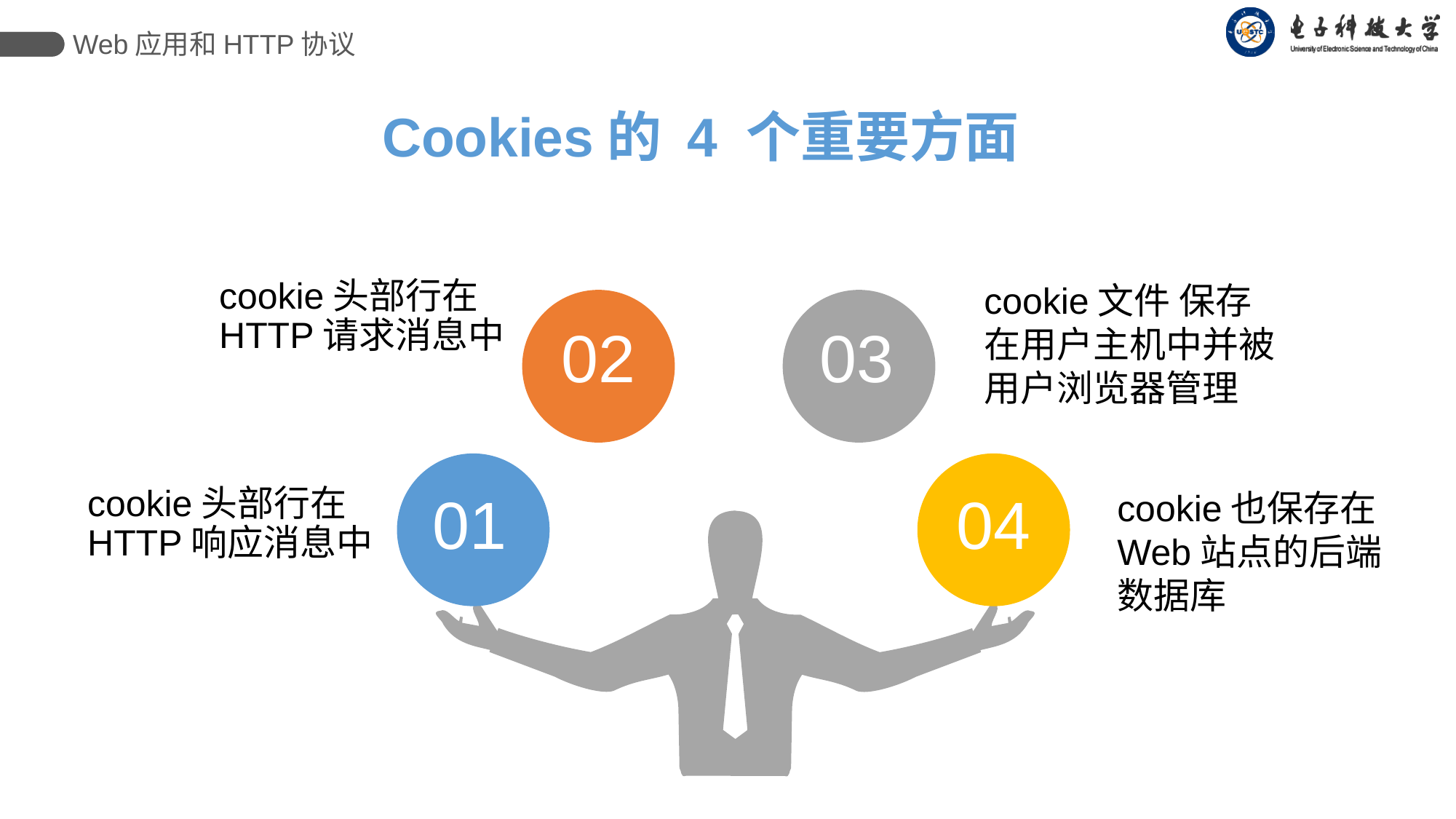

Web应用和HTTP协议
Cookies的 4 个重要方面
cookie头部行在HTTP请求消息中
cookie文件 保存在用户主机中并被用户浏览器管理

02

03

01

04
cookie头部行在HTTP响应消息中

cookie也保存在Web站点的后端数据库